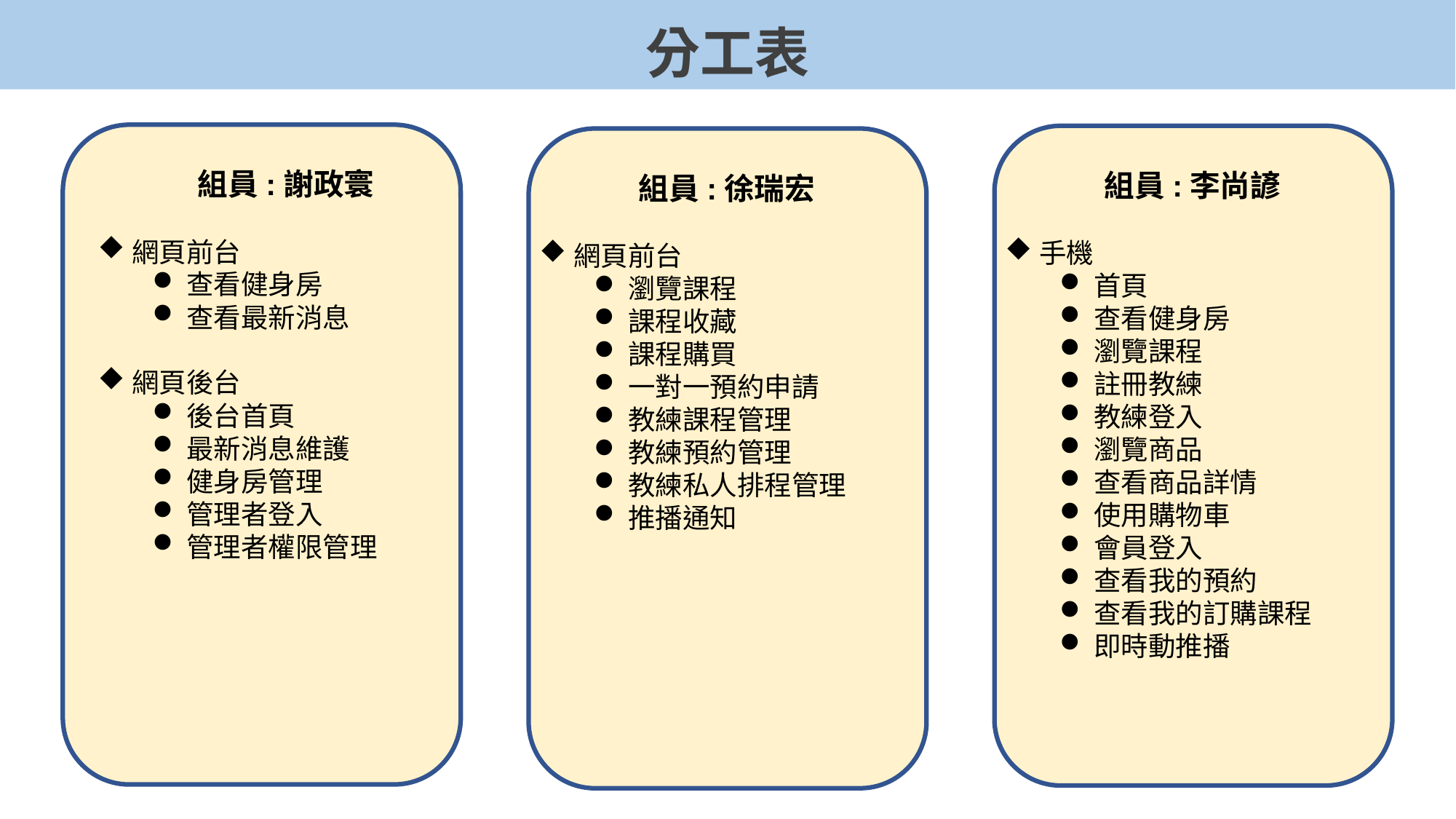

分工表

組員:謝政寰
網頁前台
查看健身房
查看最新消息

網頁後台
後台首頁
最新消息維護
健身房管理
管理者登入
管理者權限管理

組員:李尚諺
手機
首頁
查看健身房
瀏覽課程
註冊教練
教練登入
瀏覽商品
查看商品詳情
使用購物車
會員登入
查看我的預約
查看我的訂購課程
即時動推播

組員:徐瑞宏
網頁前台
瀏覽課程
課程收藏
課程購買
一對一預約申請
教練課程管理
教練預約管理
教練私人排程管理
推播通知